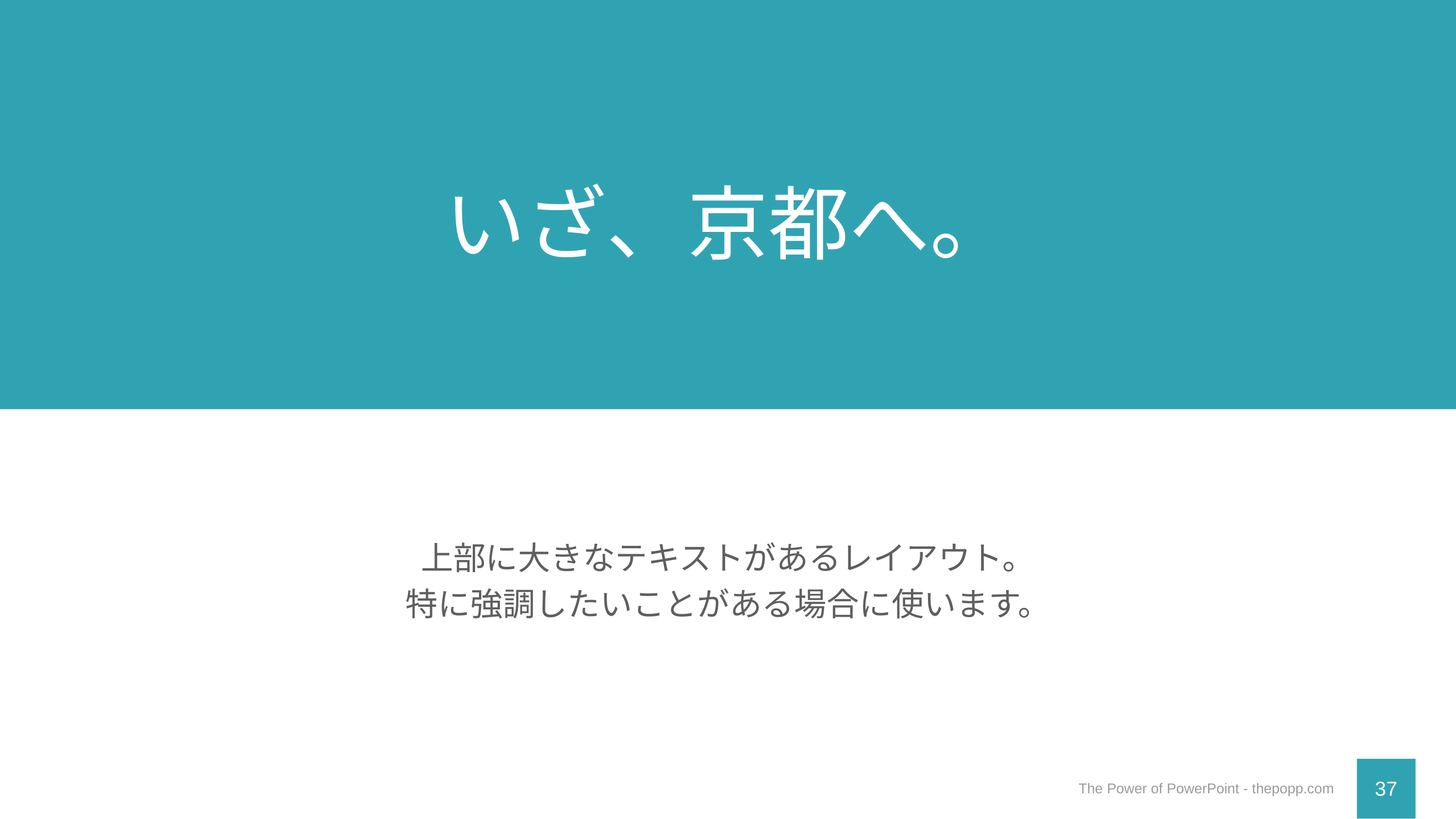

# いざ、京都へ。
上部に大きなテキストがあるレイアウト。
特に強調したいことがある場合に使います。
The Power of PowerPoint - thepopp.com
37